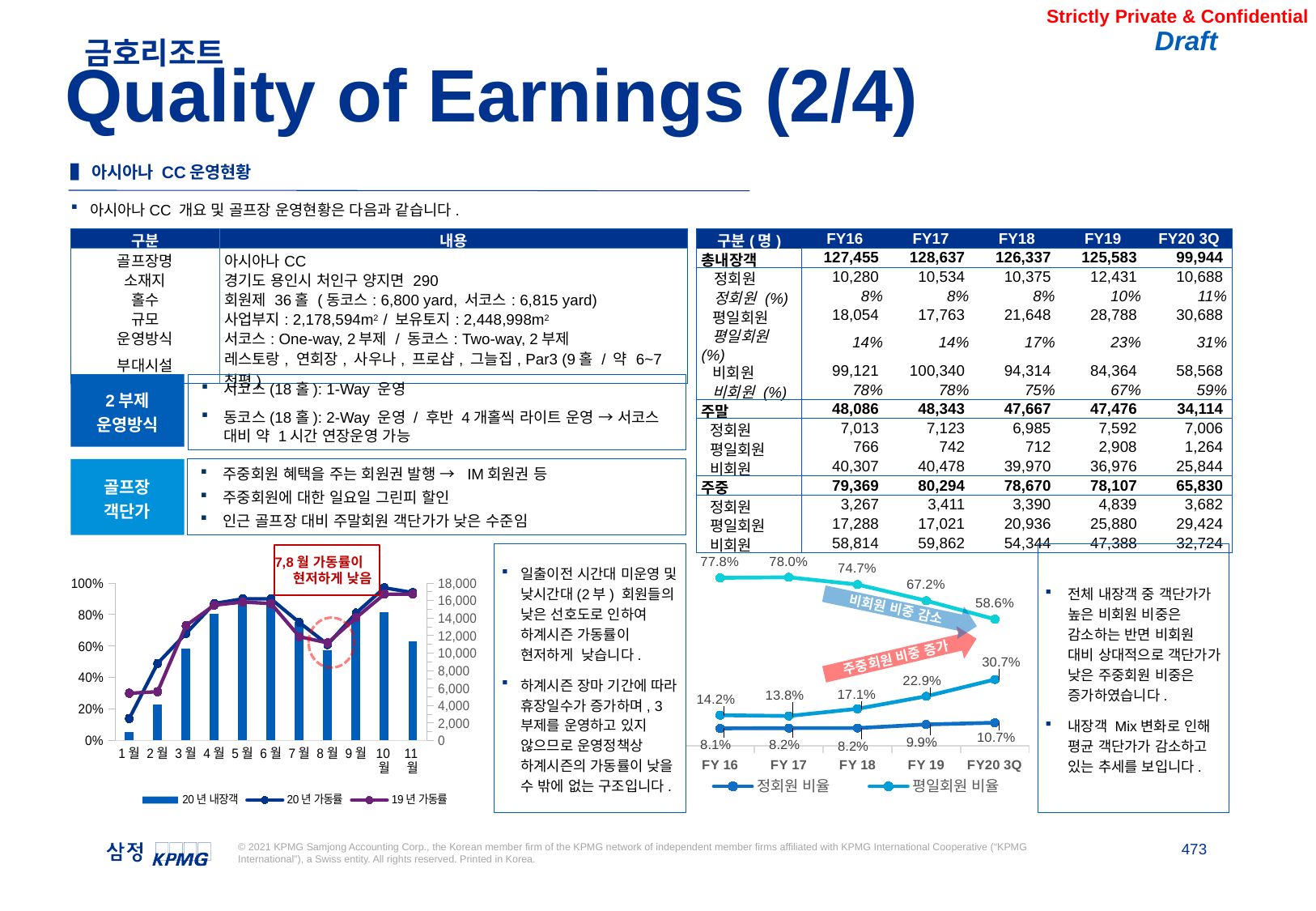

금호리조트
Quality of Earnings (2/4)
▌아시아나 CC운영현황

아시아나CC 개요 및 골프장 운영현황은 다음과 같습니다.
| 구분 | 내용 |
| --- | --- |
| 골프장명 | 아시아나CC |
| 소재지 | 경기도 용인시 처인구 양지면 290 |
| 홀수 | 회원제 36홀 (동코스: 6,800 yard, 서코스: 6,815 yard) |
| 규모 | 사업부지: 2,178,594m2 / 보유토지: 2,448,998m2 |
| 운영방식 | 서코스: One-way, 2부제 / 동코스: Two-way, 2부제 |
| 부대시설 | 레스토랑, 연회장, 사우나, 프로샵, 그늘집, Par3 (9홀 / 약 6~7천평) |
| 구분(명) | FY16 | FY17 | FY18 | FY19 | FY20 3Q |
| --- | --- | --- | --- | --- | --- |
| 총내장객 | 127,455 | 128,637 | 126,337 | 125,583 | 99,944 |
| 정회원 | 10,280 | 10,534 | 10,375 | 12,431 | 10,688 |
| 정회원 (%) | 8% | 8% | 8% | 10% | 11% |
| 평일회원 | 18,054 | 17,763 | 21,648 | 28,788 | 30,688 |
| 평일회원 (%) | 14% | 14% | 17% | 23% | 31% |
| 비회원 | 99,121 | 100,340 | 94,314 | 84,364 | 58,568 |
| 비회원 (%) | 78% | 78% | 75% | 67% | 59% |
| 주말 | 48,086 | 48,343 | 47,667 | 47,476 | 34,114 |
| 정회원 | 7,013 | 7,123 | 6,985 | 7,592 | 7,006 |
| 평일회원 | 766 | 742 | 712 | 2,908 | 1,264 |
| 비회원 | 40,307 | 40,478 | 39,970 | 36,976 | 25,844 |
| 주중 | 79,369 | 80,294 | 78,670 | 78,107 | 65,830 |
| 정회원 | 3,267 | 3,411 | 3,390 | 4,839 | 3,682 |
| 평일회원 | 17,288 | 17,021 | 20,936 | 25,880 | 29,424 |
| 비회원 | 58,814 | 59,862 | 54,344 | 47,388 | 32,724 |
2부제
운영방식
서코스(18홀): 1-Way 운영
동코스(18홀): 2-Way 운영 / 후반 4개홀씩 라이트 운영 → 서코스 대비 약 1시간 연장운영 가능
골프장
객단가
주중회원 혜택을 주는 회원권 발행 →  IM회원권 등
주중회원에 대한 일요일 그린피 할인
인근 골프장 대비 주말회원 객단가가 낮은 수준임

### Chart

| Category | 20년 내장객 | 20년 가동률 | 19년 가동률 |
|---|---|---|---|
| 1월 | 991.0 | 0.14 | 0.3 |
| 2월 | 4110.0 | 0.49 | 0.31 |
| 3월 | 10475.0 | 0.68 | 0.73 |
| 4월 | 14497.0 | 0.87 | 0.86 |
| 5월 | 15733.0 | 0.9 | 0.88 |
| 6월 | 16346.0 | 0.9 | 0.87 |
| 7월 | 13597.0 | 0.75 | 0.66 |
| 8월 | 10281.0 | 0.61 | 0.62 |
| 9월 | 13906.0 | 0.81 | 0.78 |
| 10월 | 14667.0 | 0.97 | 0.93 |
| 11월 | 11343.0 | 0.94 | 0.93 |
일출이전 시간대 미운영 및 낮시간대(2부) 회원들의 낮은 선호도로 인하여 하계시즌 가동률이 현저하게  낮습니다.
하계시즌 장마 기간에 따라 휴장일수가 증가하며, 3부제를 운영하고 있지 않으므로 운영정책상  하계시즌의 가동률이 낮을 수 밖에 없는 구조입니다.
전체 내장객 중 객단가가 높은 비회원 비중은 감소하는 반면 비회원 대비 상대적으로 객단가가 낮은 주중회원 비중은 증가하였습니다.
내장객 Mix변화로 인해 평균 객단가가 감소하고 있는 추세를 보입니다.
7,8월 가동률이        현저하게 낮음

### Chart

| Category | 정회원 비율 | 평일회원 비율 | 비회원 비율 |
|---|---|---|---|
| FY 16 | 0.08065591777490094 | 0.1416499941155702 | 0.7776940881095289 |
| FY 17 | 0.08188934754386375 | 0.13808624268289837 | 0.7800244097732378 |
| FY 18 | 0.08212162707678669 | 0.17135122727308705 | 0.7465271456501262 |
| FY 19 | 0.09898632776729334 | 0.2292348486658226 | 0.671778823566884 |
| FY20 3Q | 0.10693988633634835 | 0.30705194909149125 | 0.5860081645721604 |
비회원 비중 감소

주중회원 비중 증가